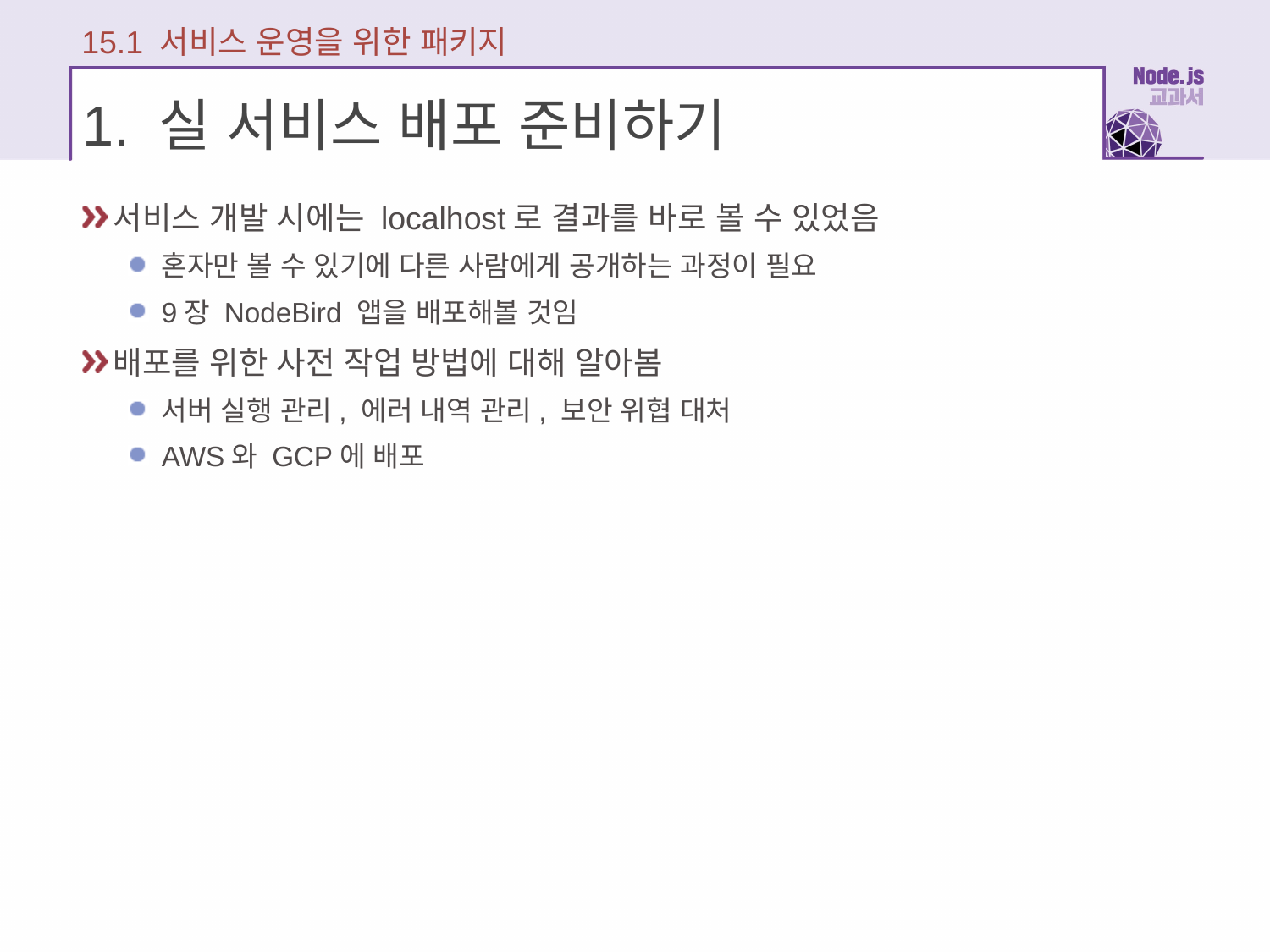

15.1 서비스 운영을 위한 패키지
# 1. 실 서비스 배포 준비하기
서비스 개발 시에는 localhost로 결과를 바로 볼 수 있었음
혼자만 볼 수 있기에 다른 사람에게 공개하는 과정이 필요
9장 NodeBird 앱을 배포해볼 것임
배포를 위한 사전 작업 방법에 대해 알아봄
서버 실행 관리, 에러 내역 관리, 보안 위협 대처
AWS와 GCP에 배포